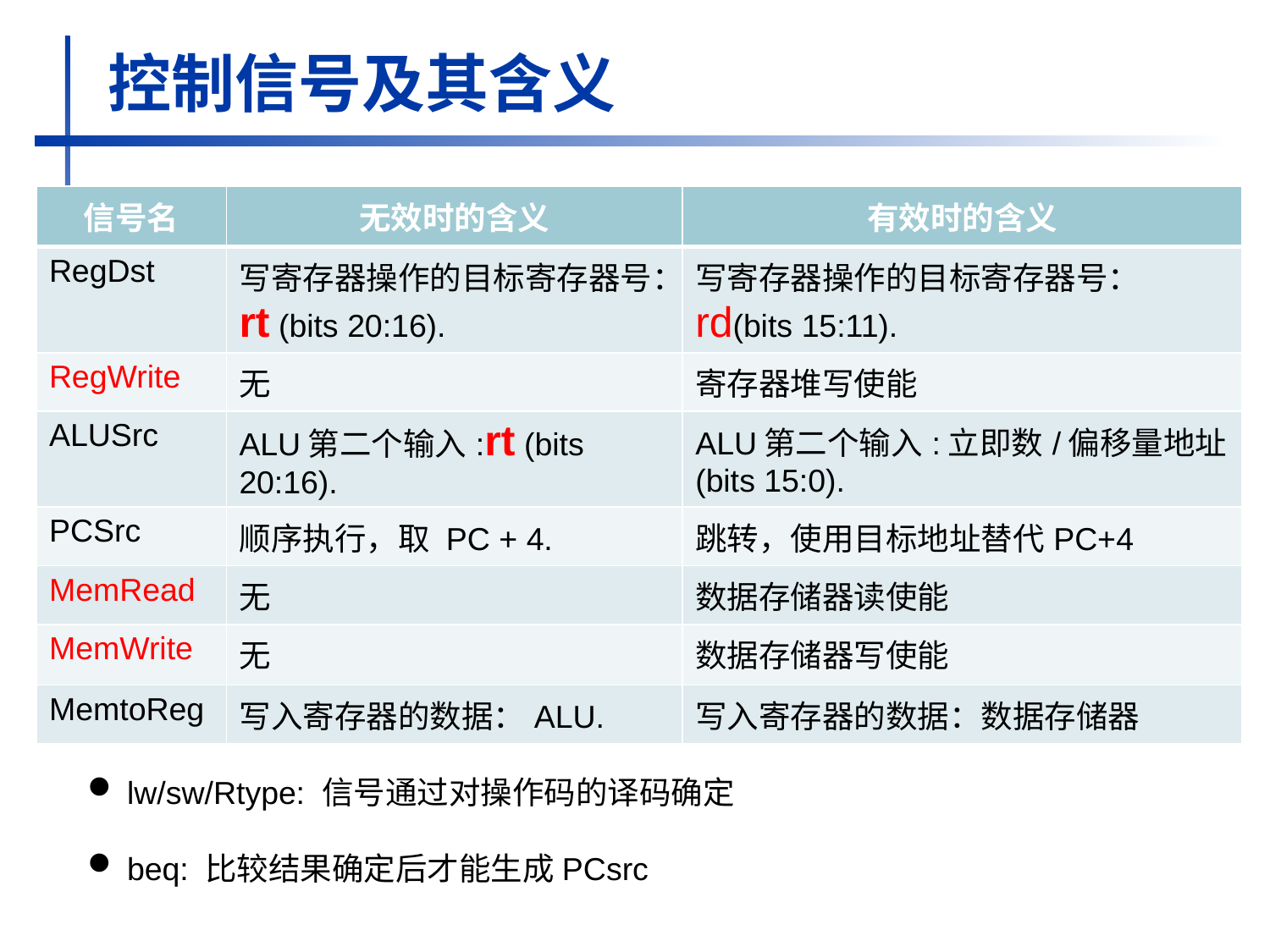

# 控制信号及其含义
| 信号名 | 无效时的含义 | 有效时的含义 |
| --- | --- | --- |
| RegDst | 写寄存器操作的目标寄存器号： rt (bits 20:16). | 写寄存器操作的目标寄存器号： rd(bits 15:11). |
| RegWrite | 无 | 寄存器堆写使能 |
| ALUSrc | ALU第二个输入:rt (bits 20:16). | ALU第二个输入:立即数/偏移量地址(bits 15:0). |
| PCSrc | 顺序执行，取 PC + 4. | 跳转，使用目标地址替代PC+4 |
| MemRead | 无 | 数据存储器读使能 |
| MemWrite | 无 | 数据存储器写使能 |
| MemtoReg | 写入寄存器的数据：ALU. | 写入寄存器的数据：数据存储器 |
lw/sw/Rtype: 信号通过对操作码的译码确定

beq: 比较结果确定后才能生成PCsrc